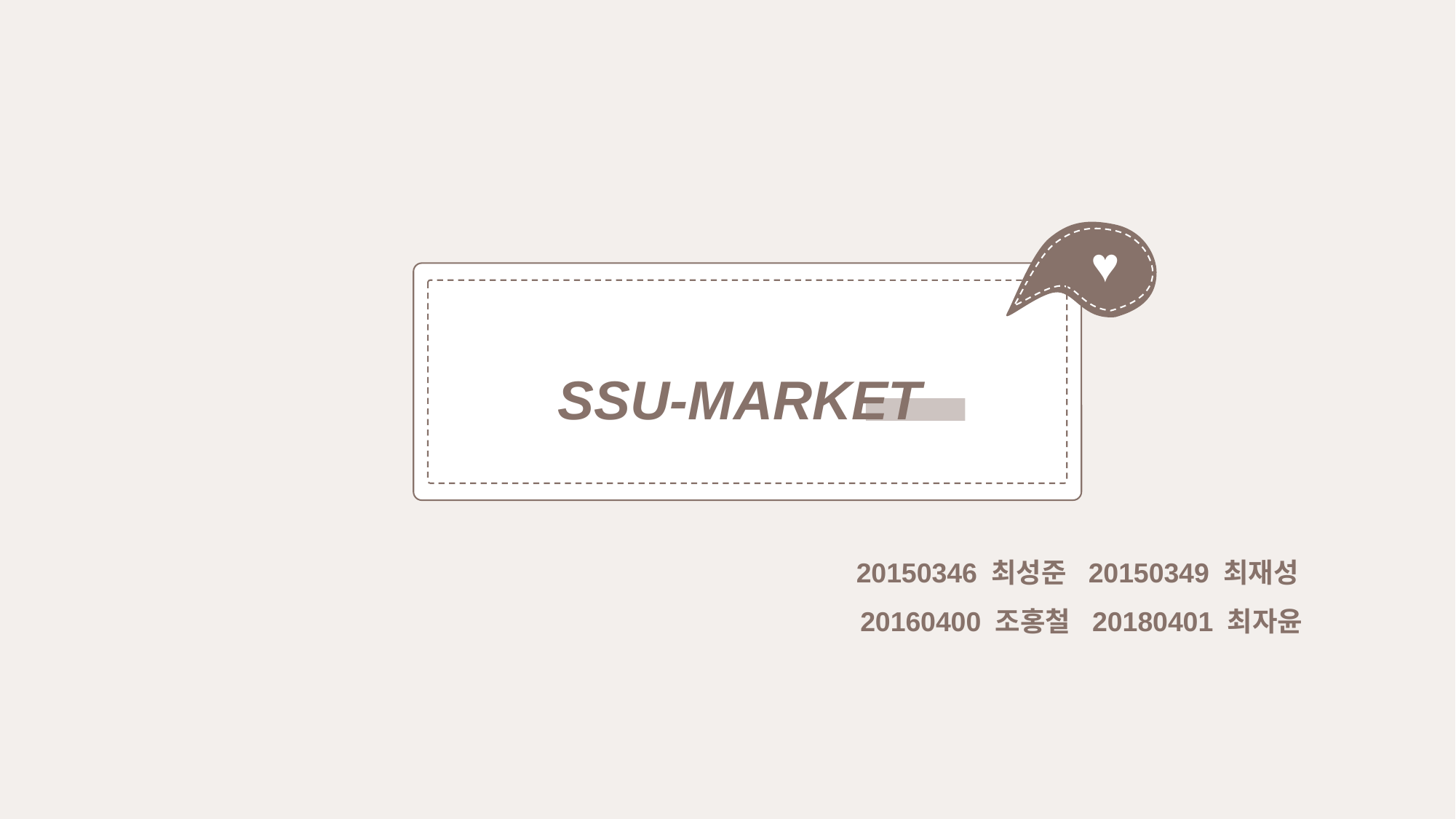

♥

SSU-MARKET

20150346 최성준  20150349 최재성
20160400 조홍철  20180401 최자윤